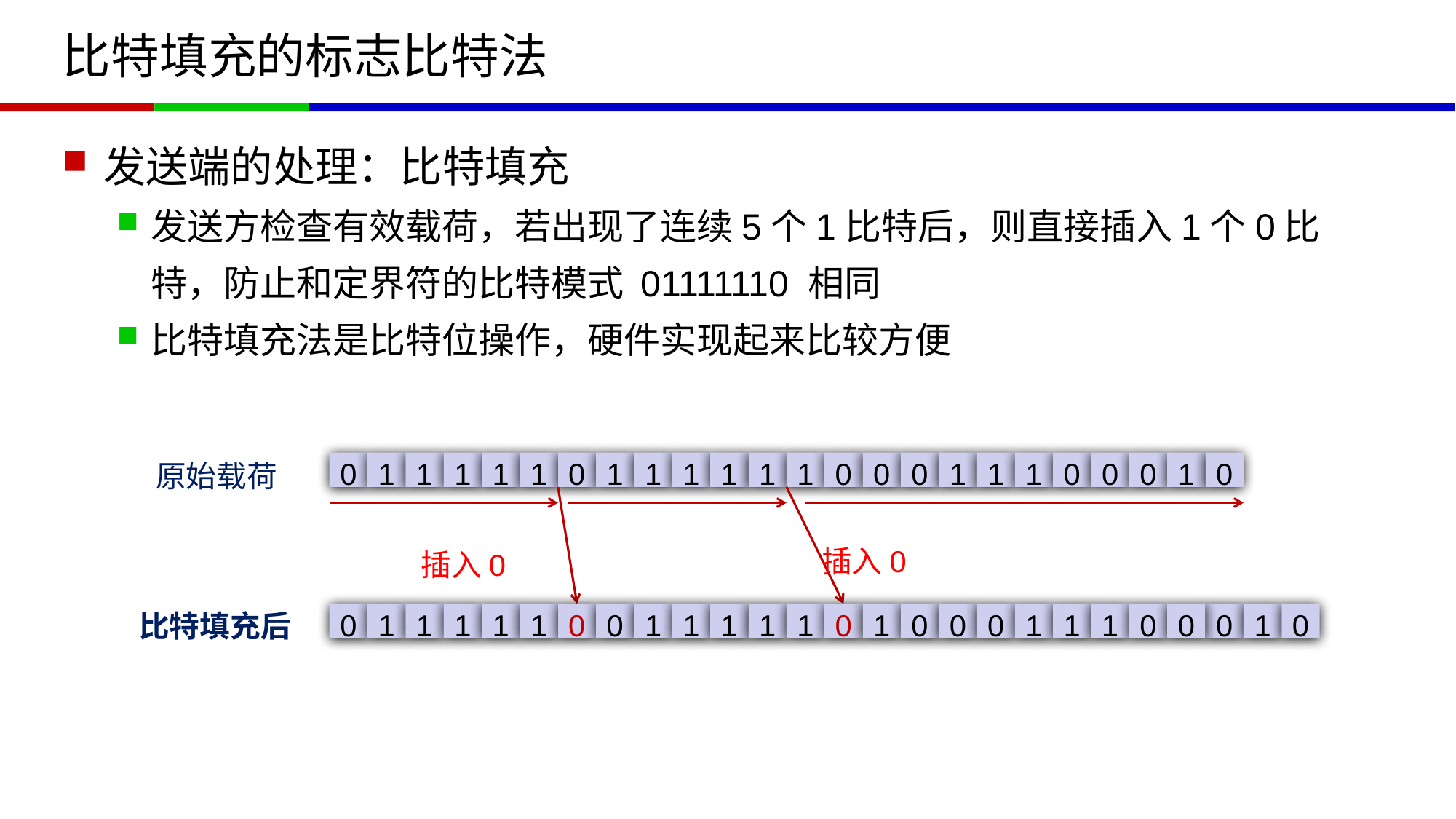

# 比特填充的标志比特法
发送端的处理：比特填充
发送方检查有效载荷，若出现了连续5个1比特后，则直接插入1个0比特，防止和定界符的比特模式 01111110 相同
比特填充法是比特位操作，硬件实现起来比较方便

原始载荷
0
1
1
1
1
1
0
1
1
1
1
1
1
0
0
0
1
1
1
0
0
0
1
0
插入0
插入0
比特填充后
0
1
1
1
1
1
0
0
1
1
1
1
1
0
1
0
0
0
1
1
1
0
0
0
1
0
19